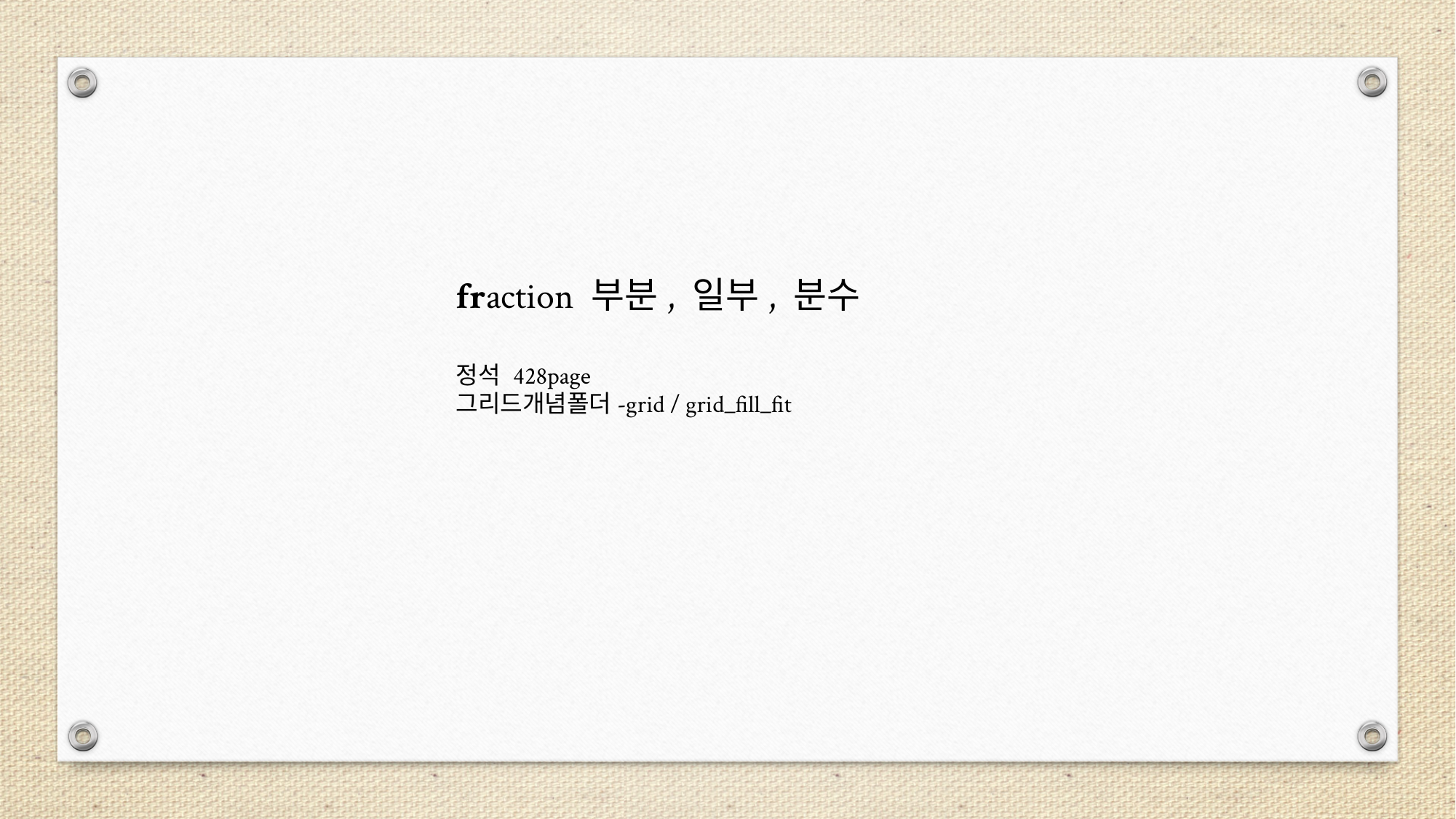

fraction 부분, 일부, 분수

정석 428page
그리드개념폴더-grid / grid_fill_fit